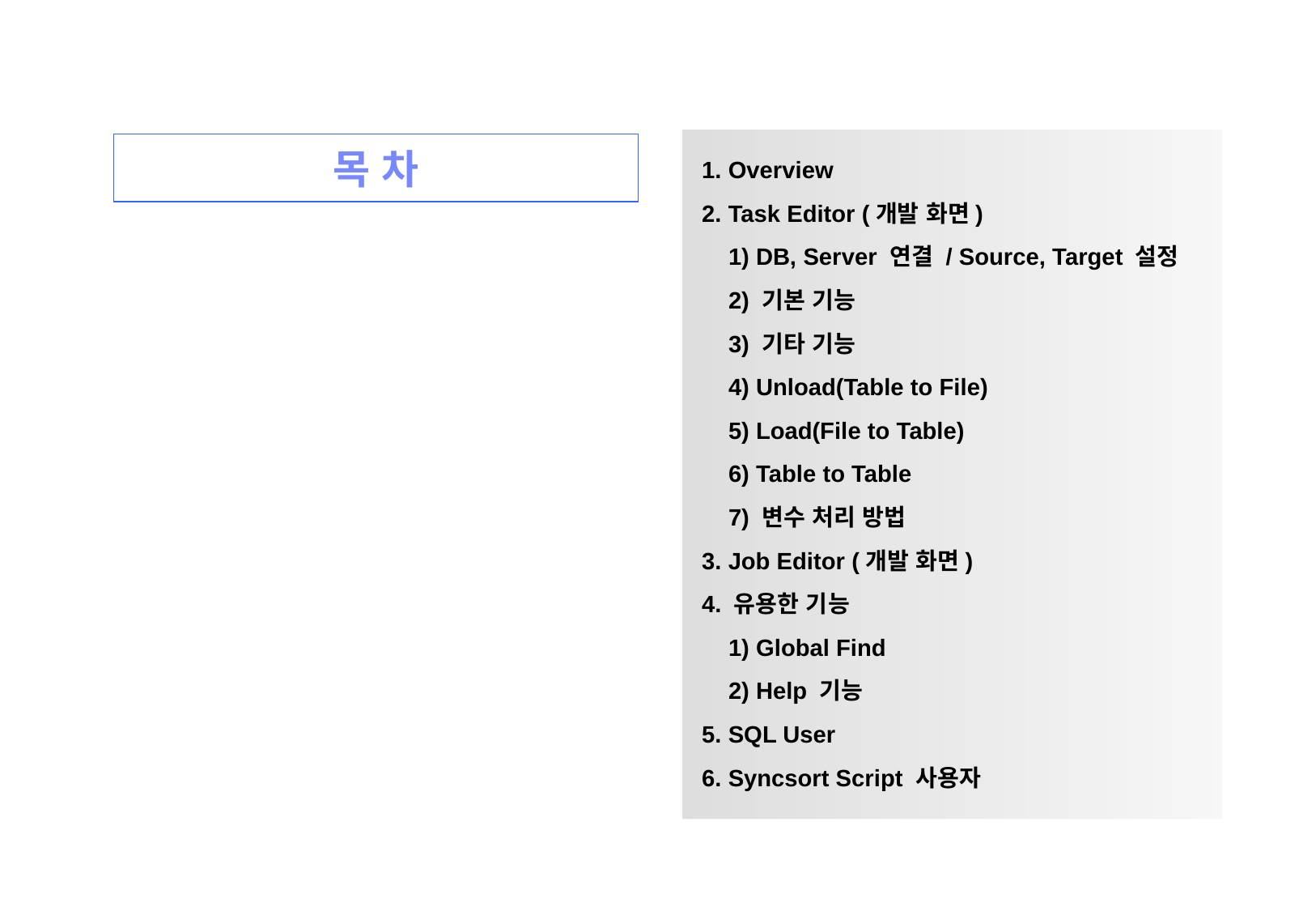

1. Overview
2. Task Editor (개발 화면)
    1) DB, Server 연결 / Source, Target 설정
    2) 기본 기능
    3) 기타 기능
    4) Unload(Table to File)
    5) Load(File to Table)
    6) Table to Table
    7) 변수 처리 방법
3. Job Editor (개발 화면)
4. 유용한 기능
    1) Global Find
    2) Help 기능
5. SQL User
6. Syncsort Script 사용자

목 차